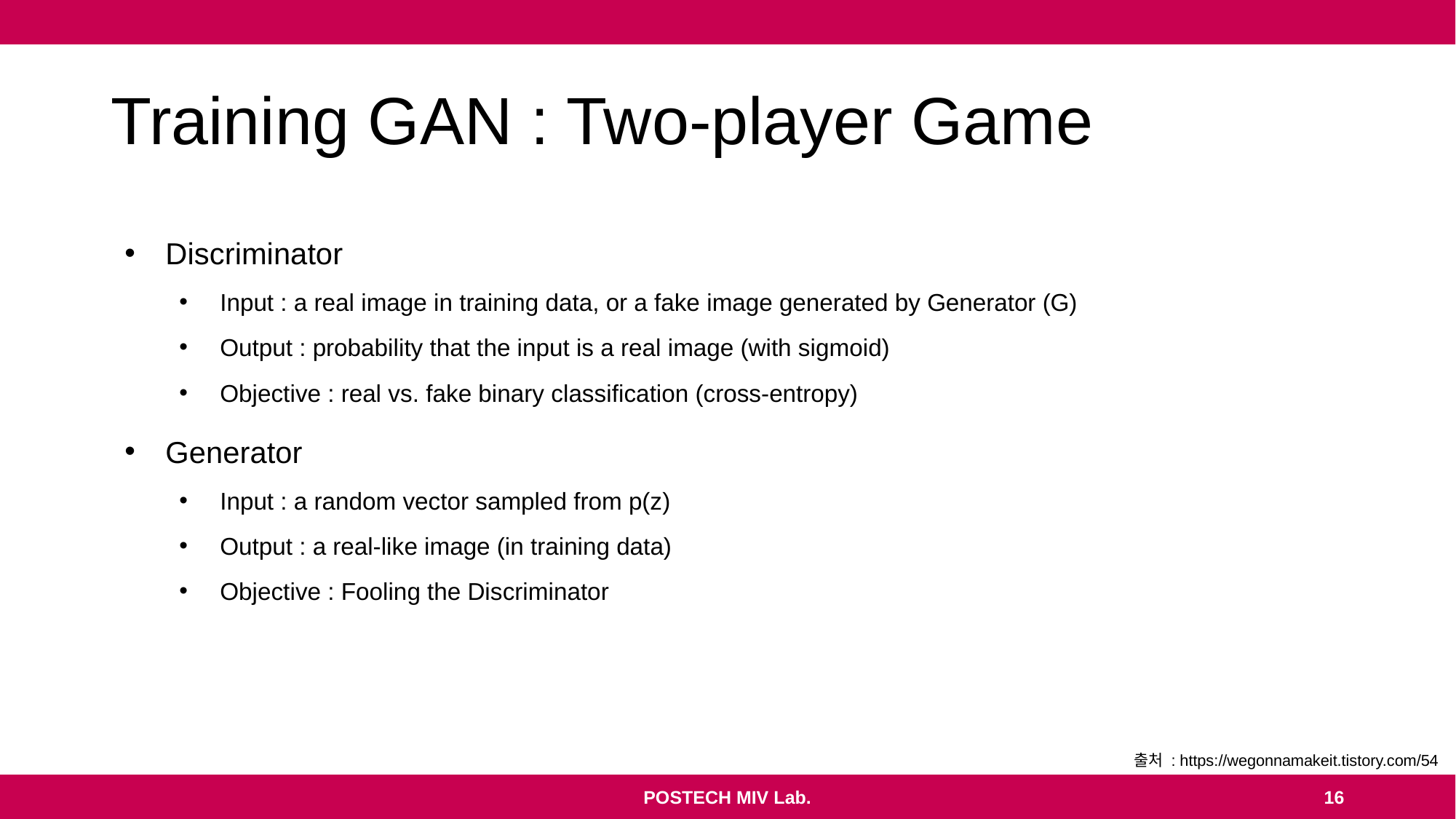

# Training GAN : Two-player Game
Discriminator
Input : a real image in training data, or a fake image generated by Generator (G)
Output : probability that the input is a real image (with sigmoid)
Objective : real vs. fake binary classification (cross-entropy)
Generator
Input : a random vector sampled from p(z)
Output : a real-like image (in training data)
Objective : Fooling the Discriminator
출처 : https://wegonnamakeit.tistory.com/54
POSTECH MIV Lab.
16